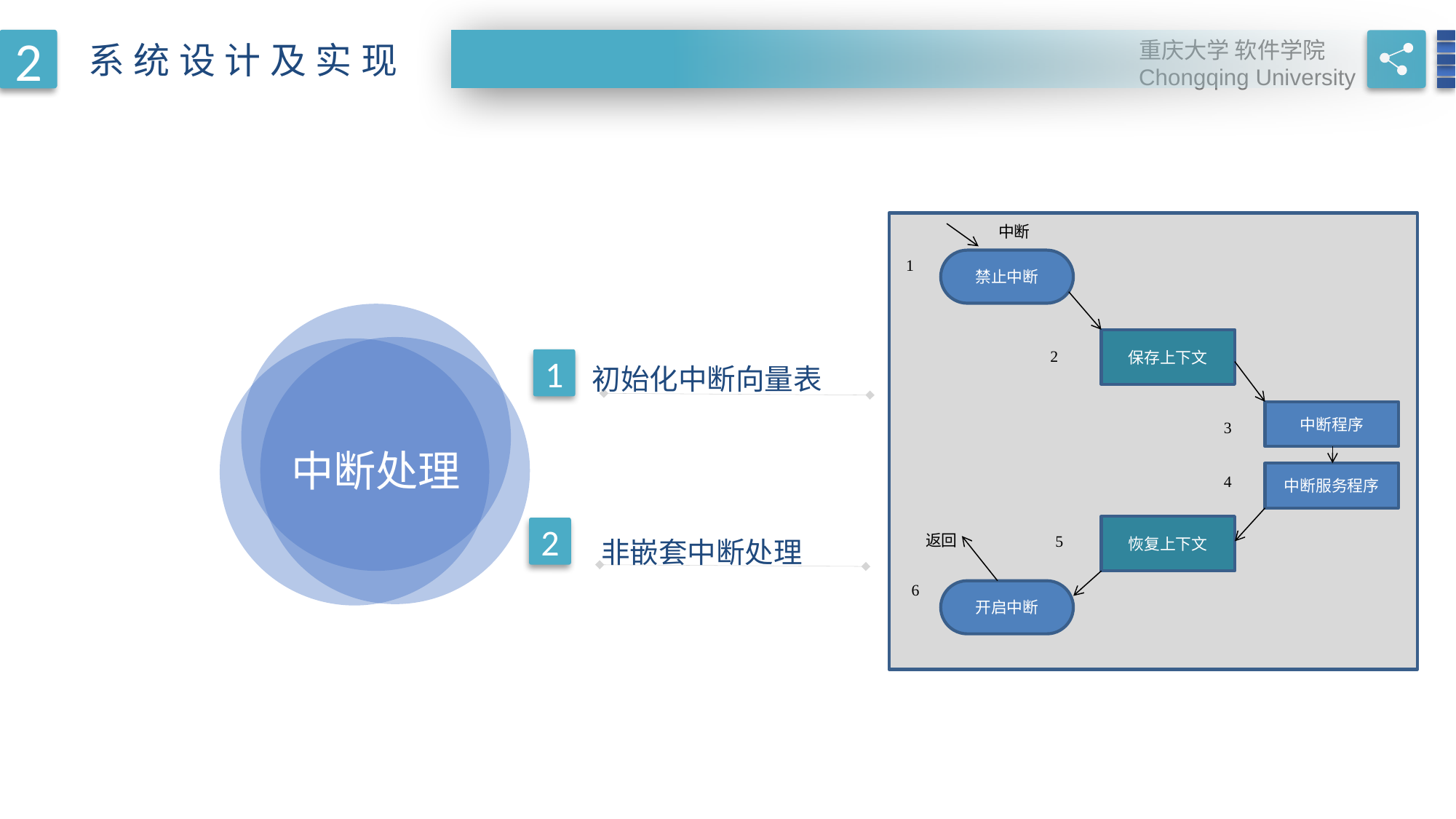

2
重庆大学 软件学院
Chongqing University

系统设计及实现
RESEARCH BACKGROUNDS

中断
1
禁止中断
保存上下文
2
中断程序
3
中断服务程序
4
恢复上下文
返回
5
6
开启中断

初始化中断向量表
1
中断处理
2
非嵌套中断处理